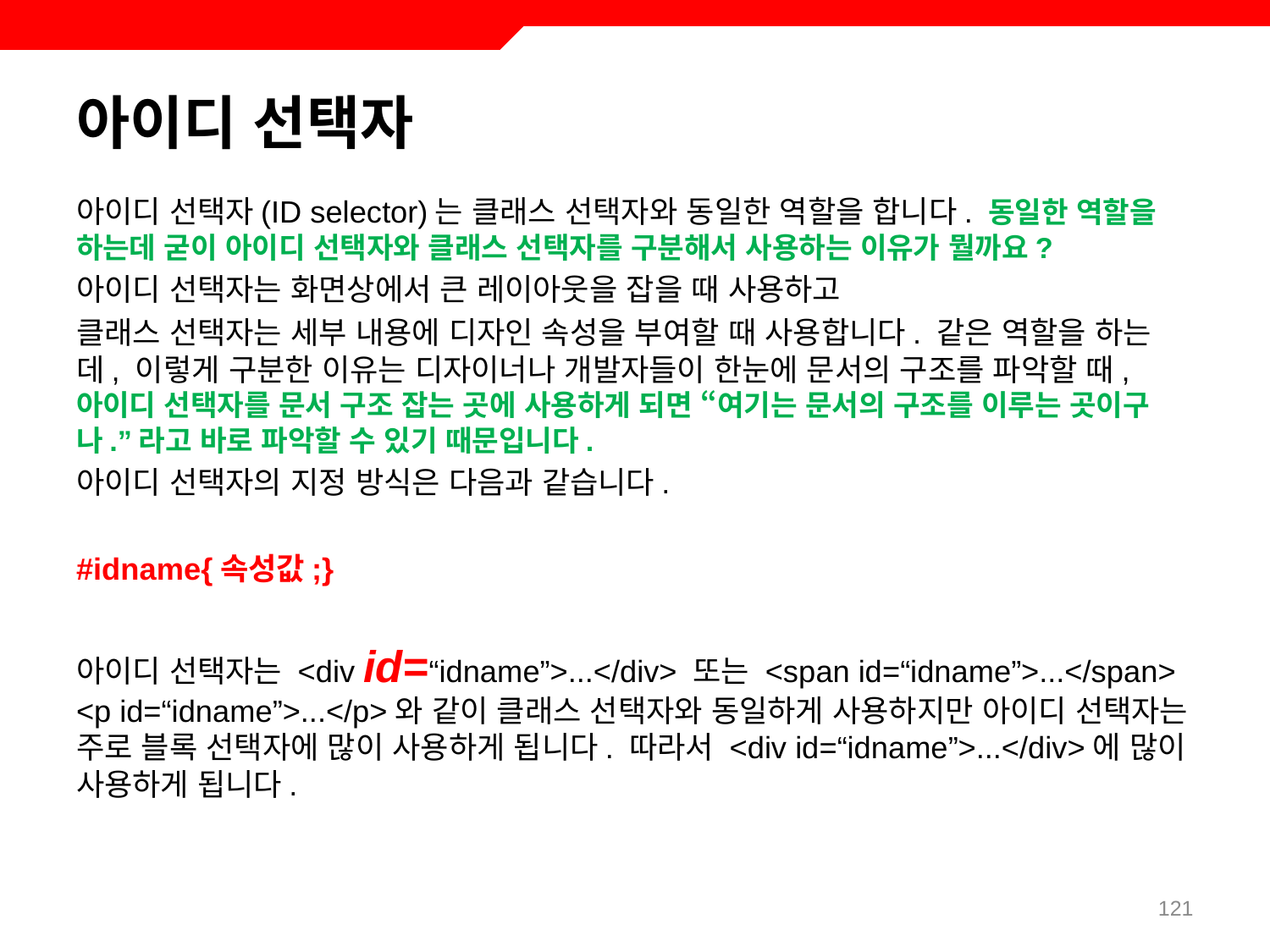

# 아이디 선택자
아이디 선택자(ID selector)는 클래스 선택자와 동일한 역할을 합니다. 동일한 역할을 하는데 굳이 아이디 선택자와 클래스 선택자를 구분해서 사용하는 이유가 뭘까요?
아이디 선택자는 화면상에서 큰 레이아웃을 잡을 때 사용하고
클래스 선택자는 세부 내용에 디자인 속성을 부여할 때 사용합니다. 같은 역할을 하는데, 이렇게 구분한 이유는 디자이너나 개발자들이 한눈에 문서의 구조를 파악할 때, 아이디 선택자를 문서 구조 잡는 곳에 사용하게 되면 “여기는 문서의 구조를 이루는 곳이구나.”라고 바로 파악할 수 있기 때문입니다.
아이디 선택자의 지정 방식은 다음과 같습니다.

#idname{속성값;}

아이디 선택자는 <div id=“idname”>...</div> 또는 <span id=“idname”>...</span>
<p id=“idname”>...</p>와 같이 클래스 선택자와 동일하게 사용하지만 아이디 선택자는 주로 블록 선택자에 많이 사용하게 됩니다. 따라서 <div id=“idname”>...</div>에 많이 사용하게 됩니다.

121